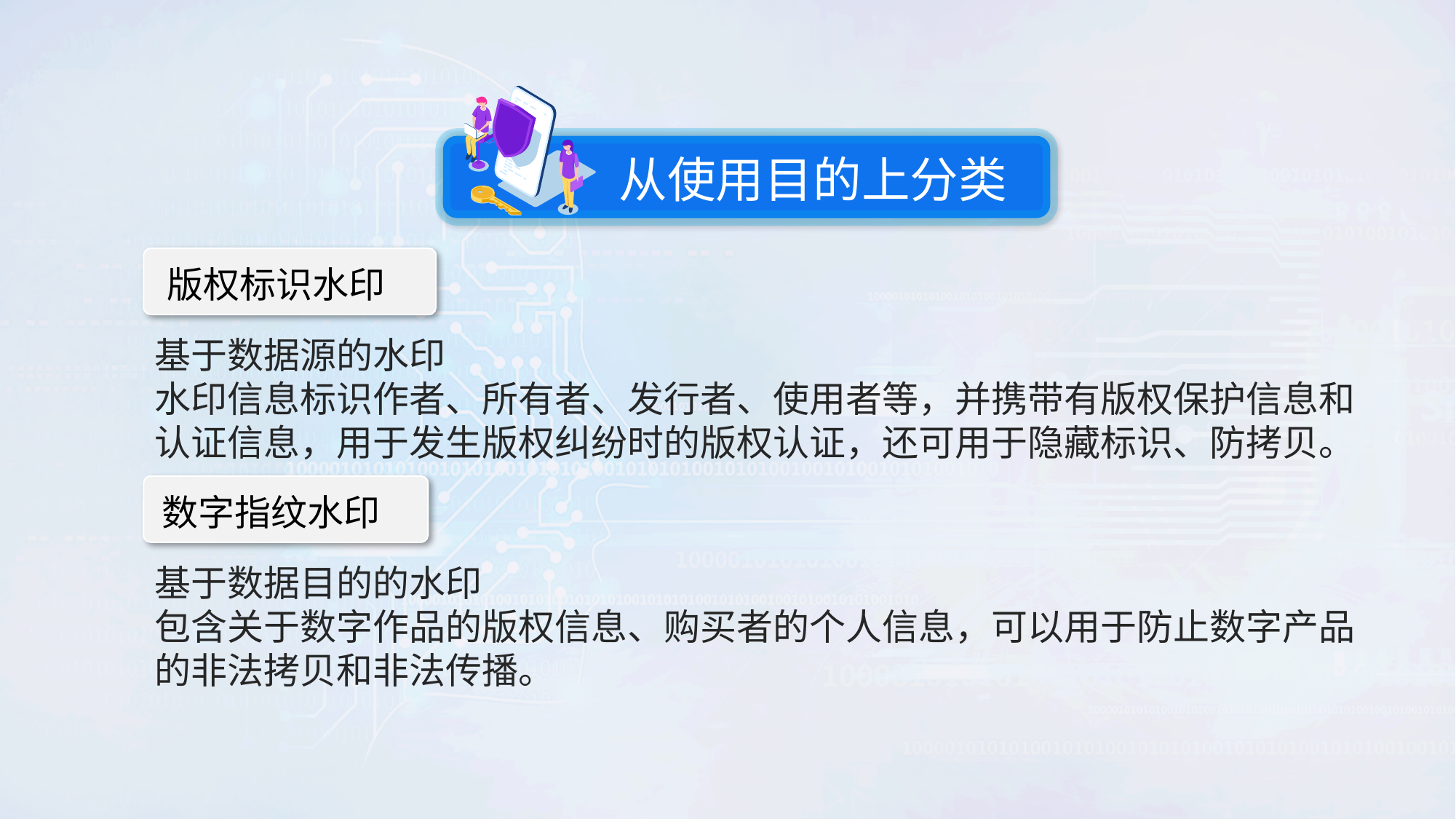

从使用目的上分类

版权标识水印
基于数据源的水印
水印信息标识作者、所有者、发行者、使用者等，并携带有版权保护信息和认证信息，用于发生版权纠纷时的版权认证，还可用于隐藏标识、防拷贝。

数字指纹水印
基于数据目的的水印
包含关于数字作品的版权信息、购买者的个人信息，可以用于防止数字产品的非法拷贝和非法传播。